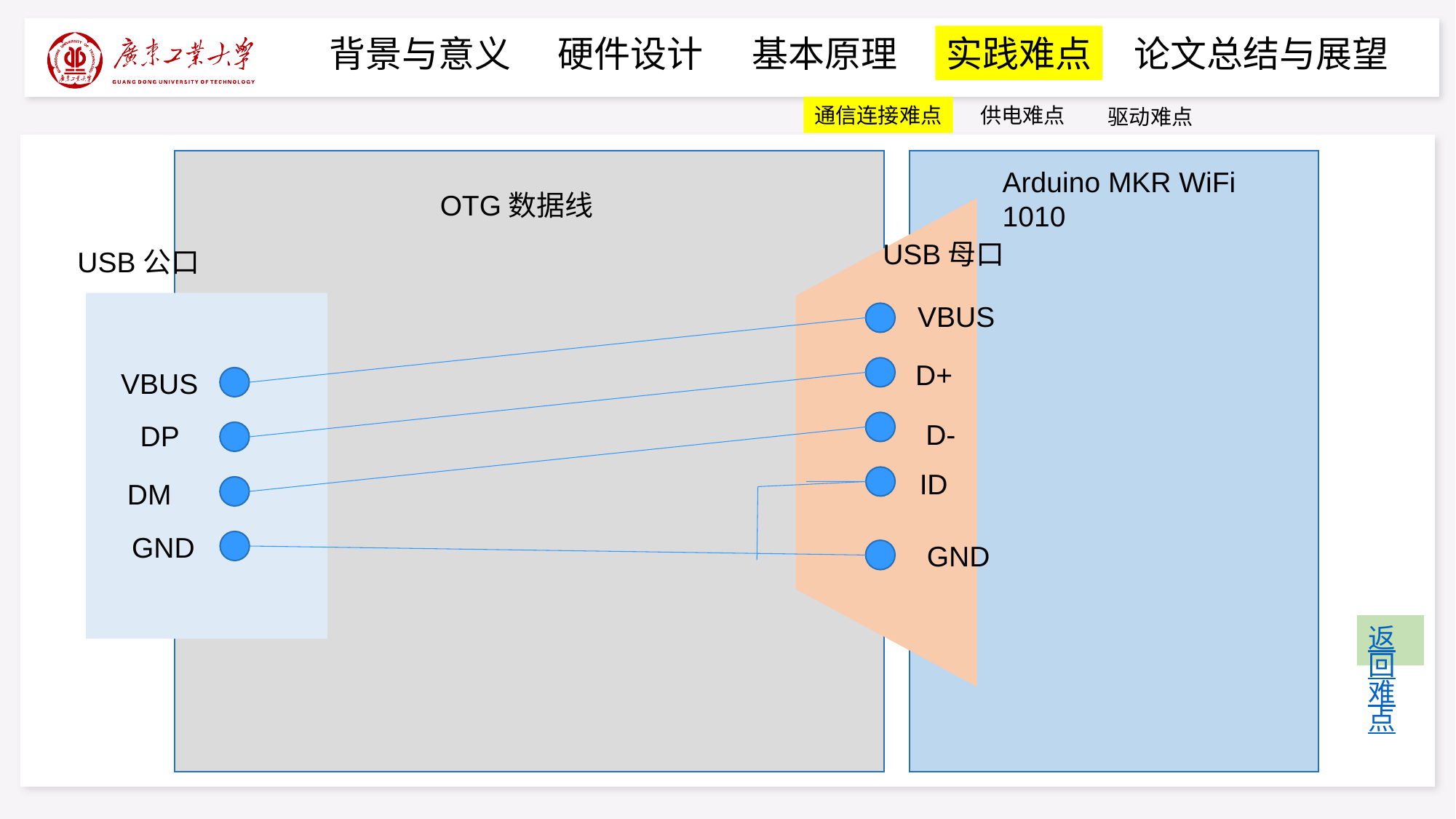

背景与意义
硬件设计
基本原理
实践难点
论文总结与展望
通信连接难点
供电难点
驱动难点

Arduino MKR WiFi 1010
OTG数据线
USB母口
USB公口

VBUS

D+

VBUS

D-

DP

ID

DM

GND

GND

返回难点